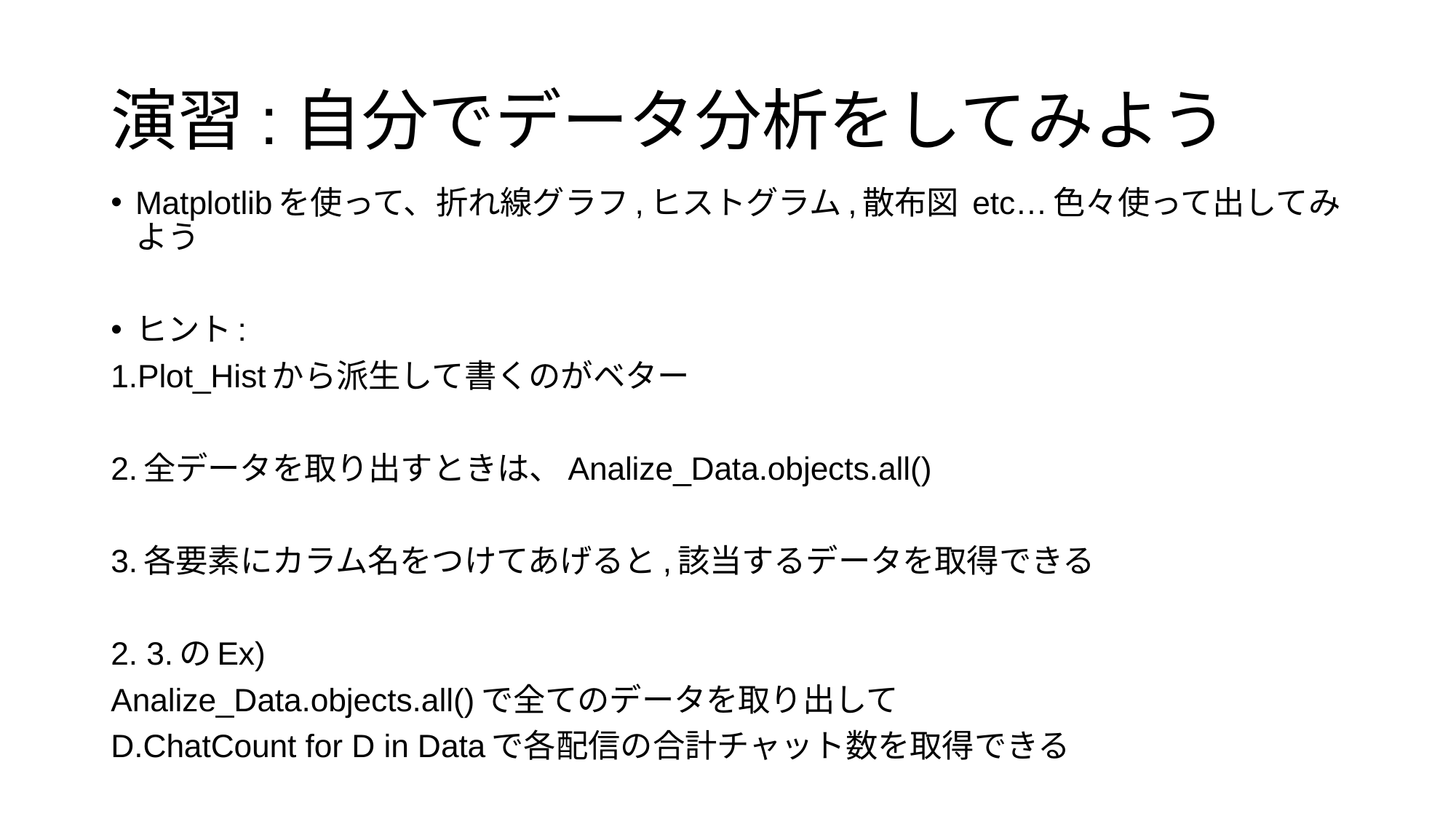

# 演習:自分でデータ分析をしてみよう
Matplotlibを使って、折れ線グラフ,ヒストグラム,散布図 etc…色々使って出してみよう

ヒント:
1.Plot_Histから派生して書くのがベター

2.全データを取り出すときは、Analize_Data.objects.all()

3.各要素にカラム名をつけてあげると,該当するデータを取得できる

2. 3.のEx)
Analize_Data.objects.all()で全てのデータを取り出して
D.ChatCount for D in Dataで各配信の合計チャット数を取得できる